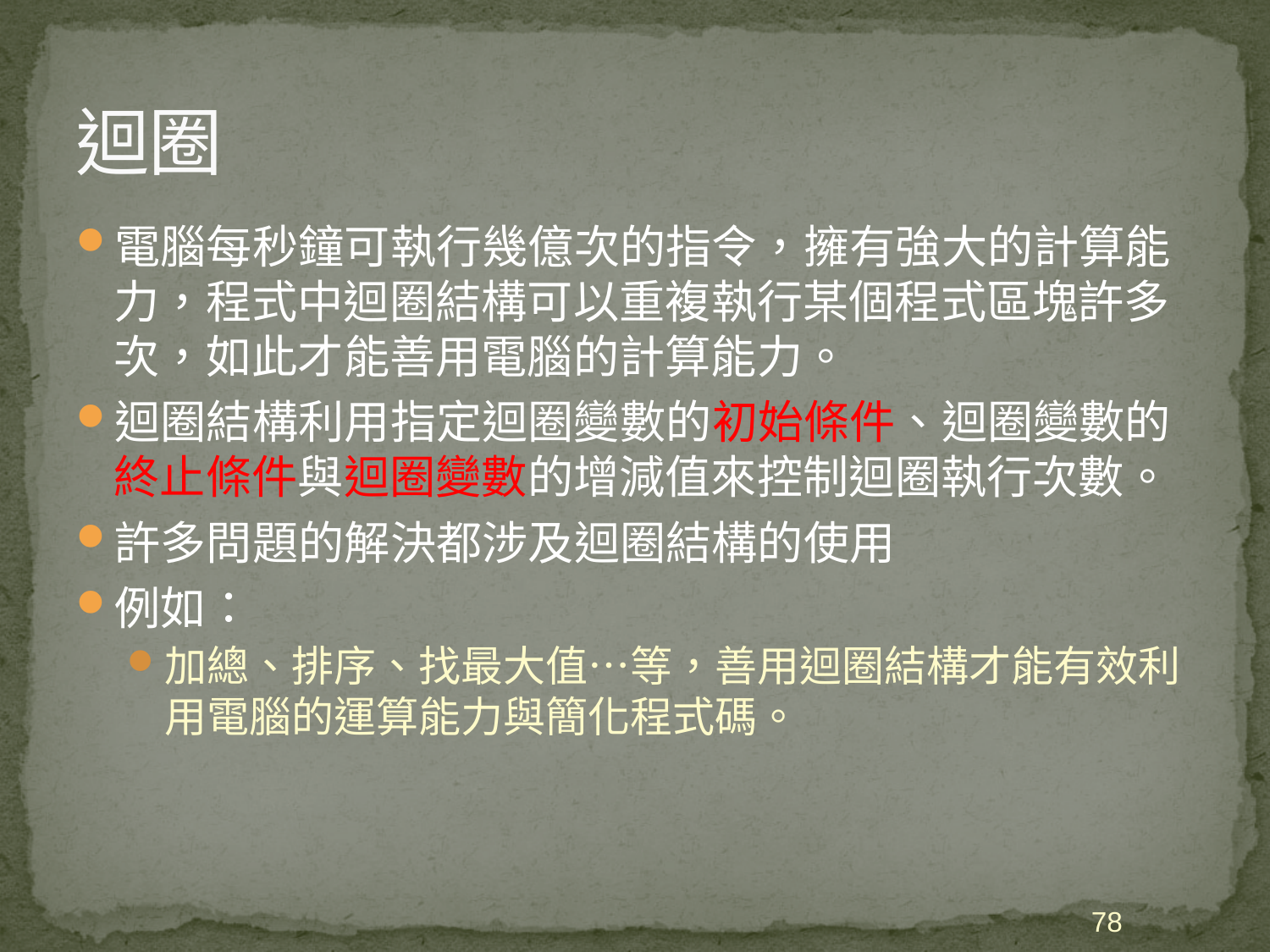

# 迴圈
電腦每秒鐘可執行幾億次的指令，擁有強大的計算能力，程式中迴圈結構可以重複執行某個程式區塊許多次，如此才能善用電腦的計算能力。
迴圈結構利用指定迴圈變數的初始條件、迴圈變數的終止條件與迴圈變數的增減值來控制迴圈執行次數。
許多問題的解決都涉及迴圈結構的使用
例如：
加總、排序、找最大值⋯等，善用迴圈結構才能有效利用電腦的運算能力與簡化程式碼。
78